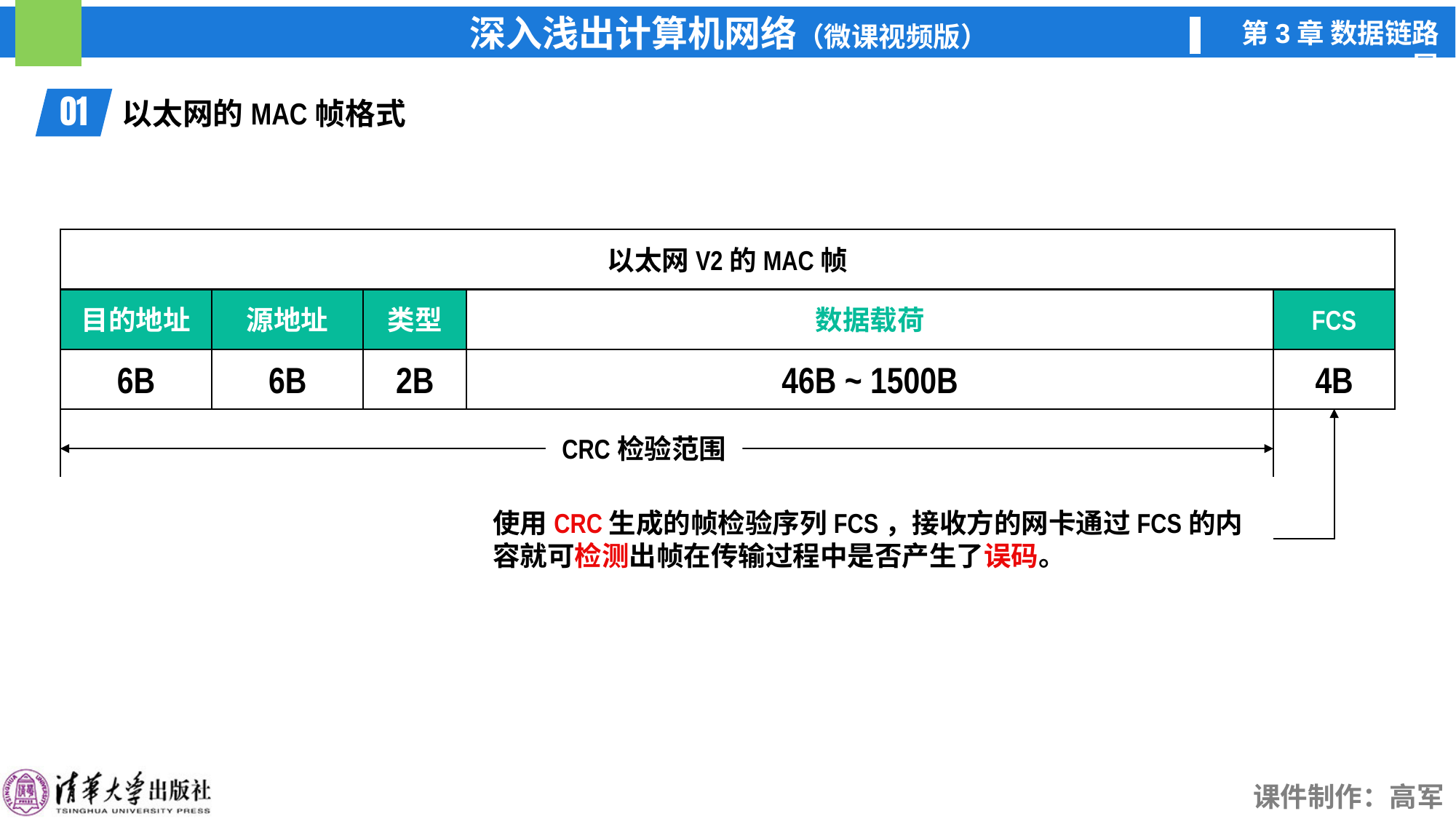

01
以太网的MAC帧格式
以太网V2的MAC帧
目的地址
源地址
类型
数据载荷
FCS
6B
6B
2B
46B ~ 1500B
4B
CRC检验范围
使用CRC生成的帧检验序列FCS，接收方的网卡通过FCS的内容就可检测出帧在传输过程中是否产生了误码。